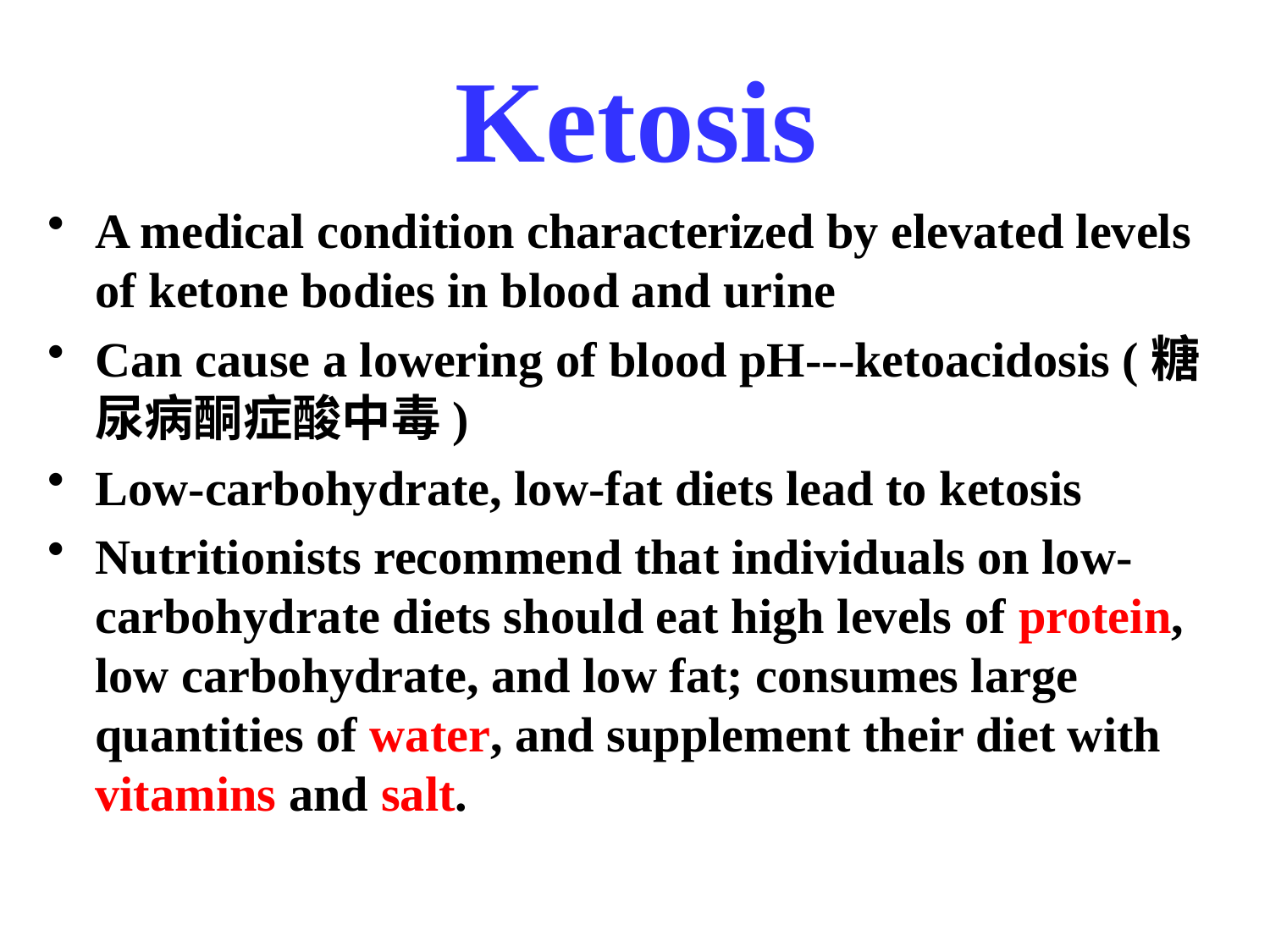

Ketosis

A medical condition characterized by elevated levels of ketone bodies in blood and urine
Can cause a lowering of blood pH---ketoacidosis (糖尿病酮症酸中毒)
Low-carbohydrate, low-fat diets lead to ketosis
Nutritionists recommend that individuals on low-carbohydrate diets should eat high levels of protein, low carbohydrate, and low fat; consumes large quantities of water, and supplement their diet with vitamins and salt.